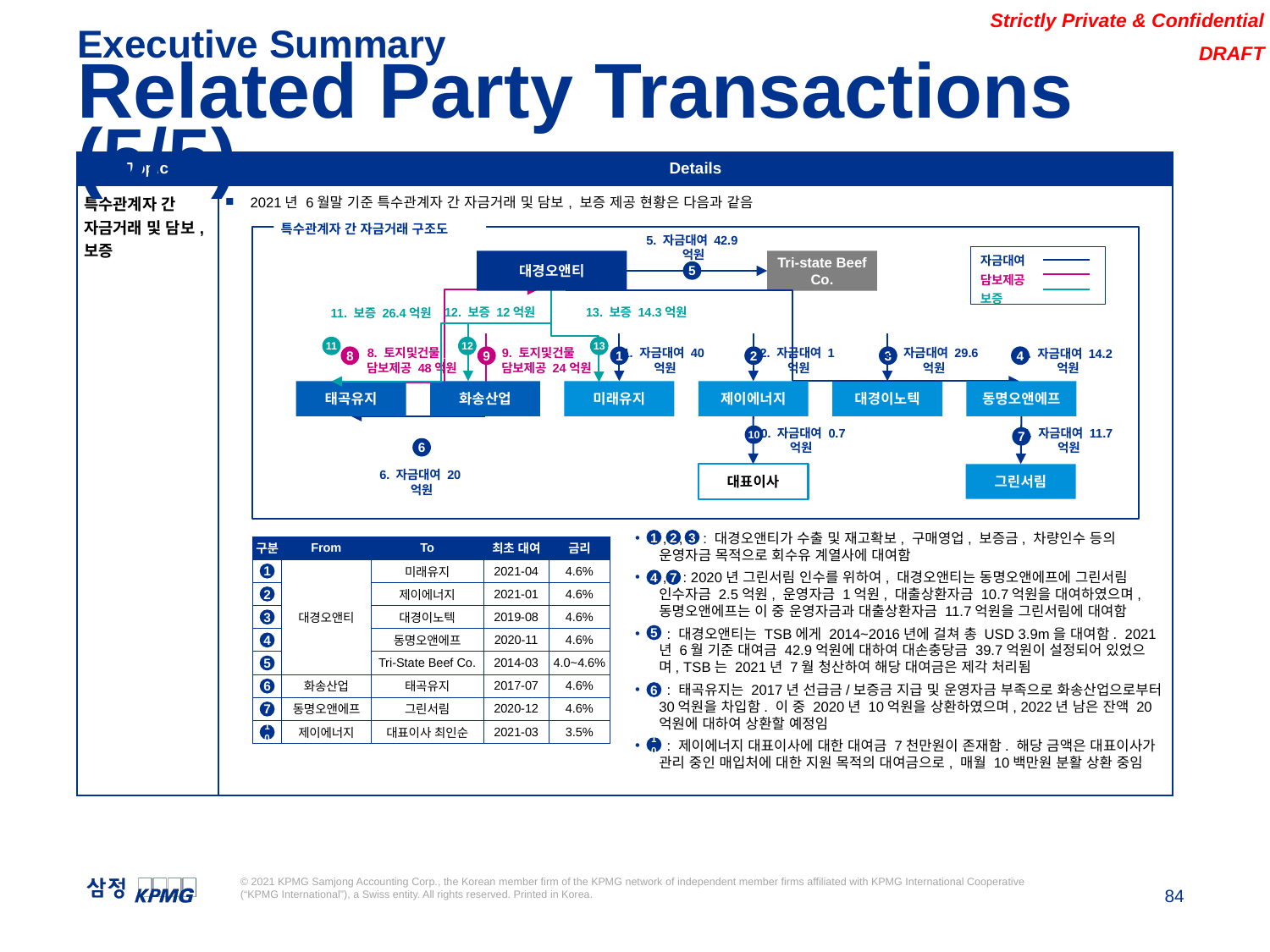

Executive Summary
Related Party Transactions (5/5)
| Topic | Details |
| --- | --- |
| 특수관계자 간 자금거래 및 담보, 보증 | 2021년 6월말 기준 특수관계자 간 자금거래 및 담보, 보증 제공 현황은 다음과 같음 |
특수관계자 간 자금거래 구조도
5. 자금대여 42.9억원

| 자금대여 |
| --- |
| 담보제공 |
| 보증 |
대경오앤티
Tri-state Beef Co.
5
  12. 보증 12억원
  13. 보증 14.3억원
  11. 보증 26.4억원
11
12
13
  8. 토지및건물___ 담보제공 48억원
9. 토지및건물__ 담보제공 24억원
1. 자금대여 40억원
2. 자금대여 1억원
3. 자금대여 29.6억원
4. 자금대여 14.2억원
8
9
1
2
3
4
태곡유지
화송산업
미래유지
제이에너지
대경이노텍
동명오앤에프
10. 자금대여 0.7억원
7. 자금대여 11.7억원
10
7
6
6. 자금대여 20억원
대표이사
그린서림
 ,   ,     : 대경오앤티가 수출 및 재고확보, 구매영업, 보증금, 차량인수 등의 운영자금 목적으로 회수유 계열사에 대여함
 , :  : 2020년 그린서림 인수를 위하여, 대경오앤티는 동명오앤에프에 그린서림 인수자금 2.5억원, 운영자금 1억원, 대출상환자금 10.7억원을 대여하였으며, 동명오앤에프는 이 중 운영자금과 대출상환자금 11.7억원을 그린서림에 대여함
  : 대경오앤티는 TSB에게 2014~2016년에 걸쳐 총 USD 3.9m을 대여함.  2021년 6월 기준 대여금 42.9억원에 대하여 대손충당금 39.7억원이 설정되어 있었으며, TSB는 2021년 7월 청산하여 해당 대여금은 제각 처리됨
  : 태곡유지는 2017년 선급금/보증금 지급 및 운영자금 부족으로 화송산업으로부터 30억원을 차입함. 이 중 2020년 10억원을 상환하였으며, 2022년 남은 잔액 20억원에 대하여 상환할 예정임
  : 제이에너지 대표이사에 대한 대여금 7천만원이 존재함. 해당 금액은 대표이사가 관리 중인 매입처에 대한 지원 목적의 대여금으로, 매월 10백만원 분활 상환 중임
1
2
3
| 구분 | From | To | 최초 대여 | 금리 |
| --- | --- | --- | --- | --- |
|  | 대경오앤티 | 미래유지 | 2021-04 | 4.6% |
|  |  | 제이에너지 | 2021-01 | 4.6% |
|  |  | 대경이노텍 | 2019-08 | 4.6% |
|  |  | 동명오앤에프 | 2020-11 | 4.6% |
|  |  | Tri-State Beef Co. | 2014-03 | 4.0~4.6% |
|  | 화송산업 | 태곡유지 | 2017-07 | 4.6% |
|  | 동명오앤에프 | 그린서림 | 2020-12 | 4.6% |
|  | 제이에너지 | 대표이사 최인순 | 2021-03 | 3.5% |
1
4
7
2
3
5
4
5
6
6
7
10
10